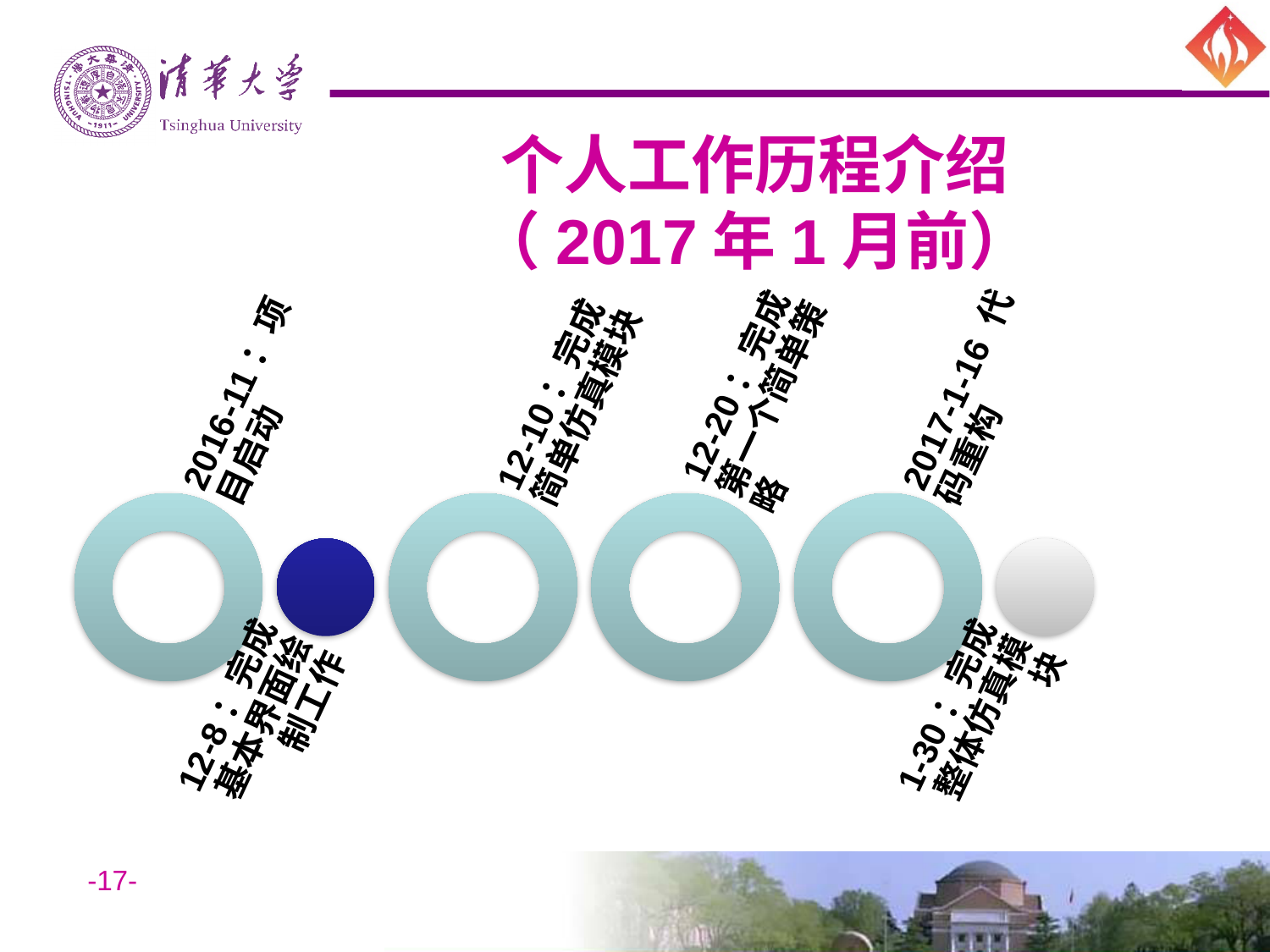

# 个人工作历程介绍 （2017年1月前）
2016-11：项目启动
12-8：完成基本界面绘制工作
12-10：完成简单仿真模块
12-20：完成第一个简单策略
2017-1-16 代码重构
1-30：完成整体仿真模块